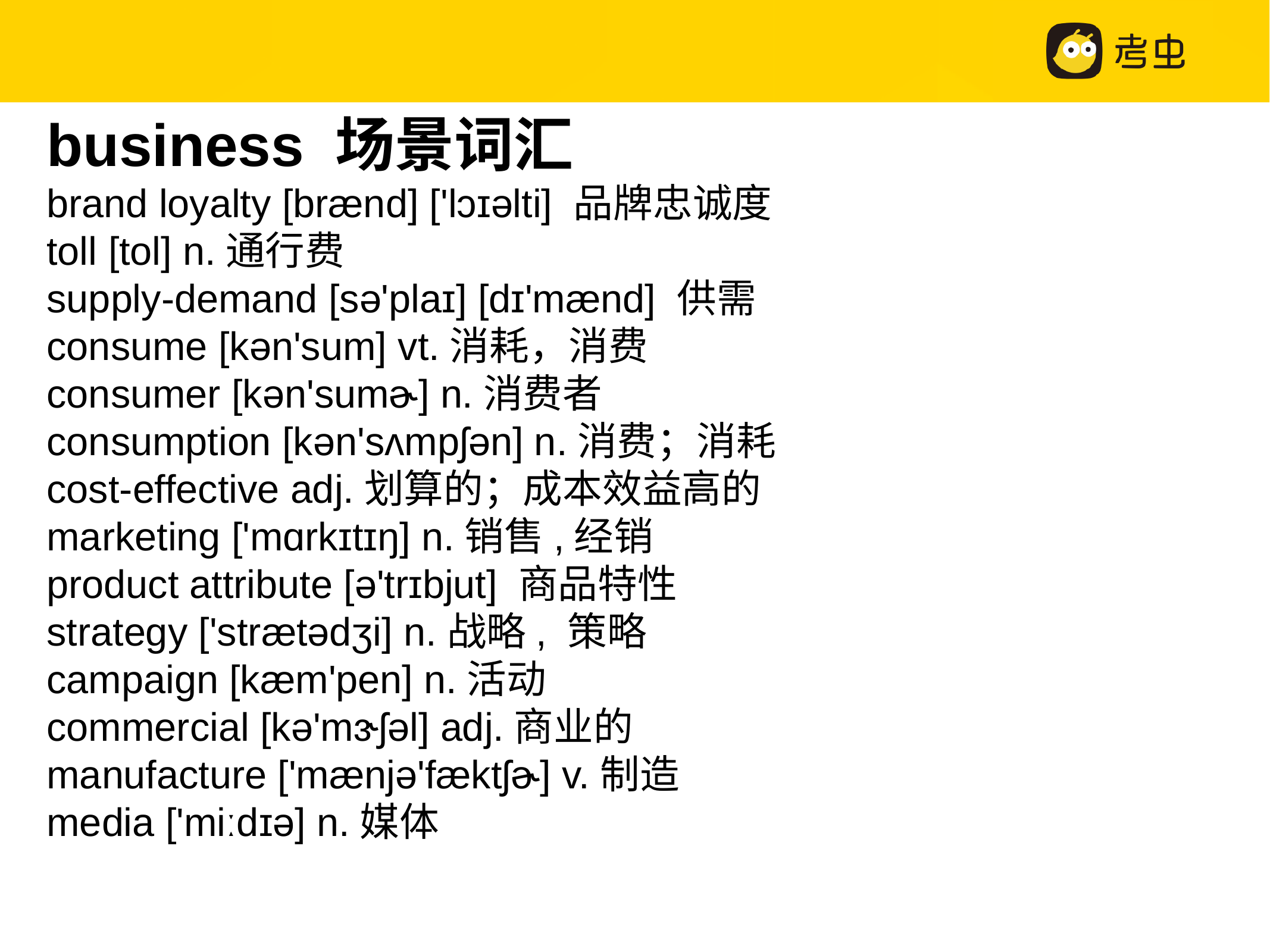

business 场景词汇
brand loyalty [brænd] ['lɔɪəlti] 品牌忠诚度
toll [tol] n.通行费
supply-demand [sə'plaɪ] [dɪ'mænd] 供需
consume [kən'sum] vt.消耗，消费
consumer [kən'sumɚ] n.消费者
consumption [kən'sʌmpʃən] n.消费；消耗
cost-effective adj.划算的；成本效益高的
marketing ['mɑrkɪtɪŋ] n.销售,经销
product attribute [ə'trɪbjut] 商品特性
strategy ['strætədʒi] n.战略, 策略
campaign [kæm'pen] n.活动
commercial [kə'mɝʃəl] adj.商业的
manufacture ['mænjə'fæktʃɚ] v.制造
media ['miːdɪə] n.媒体